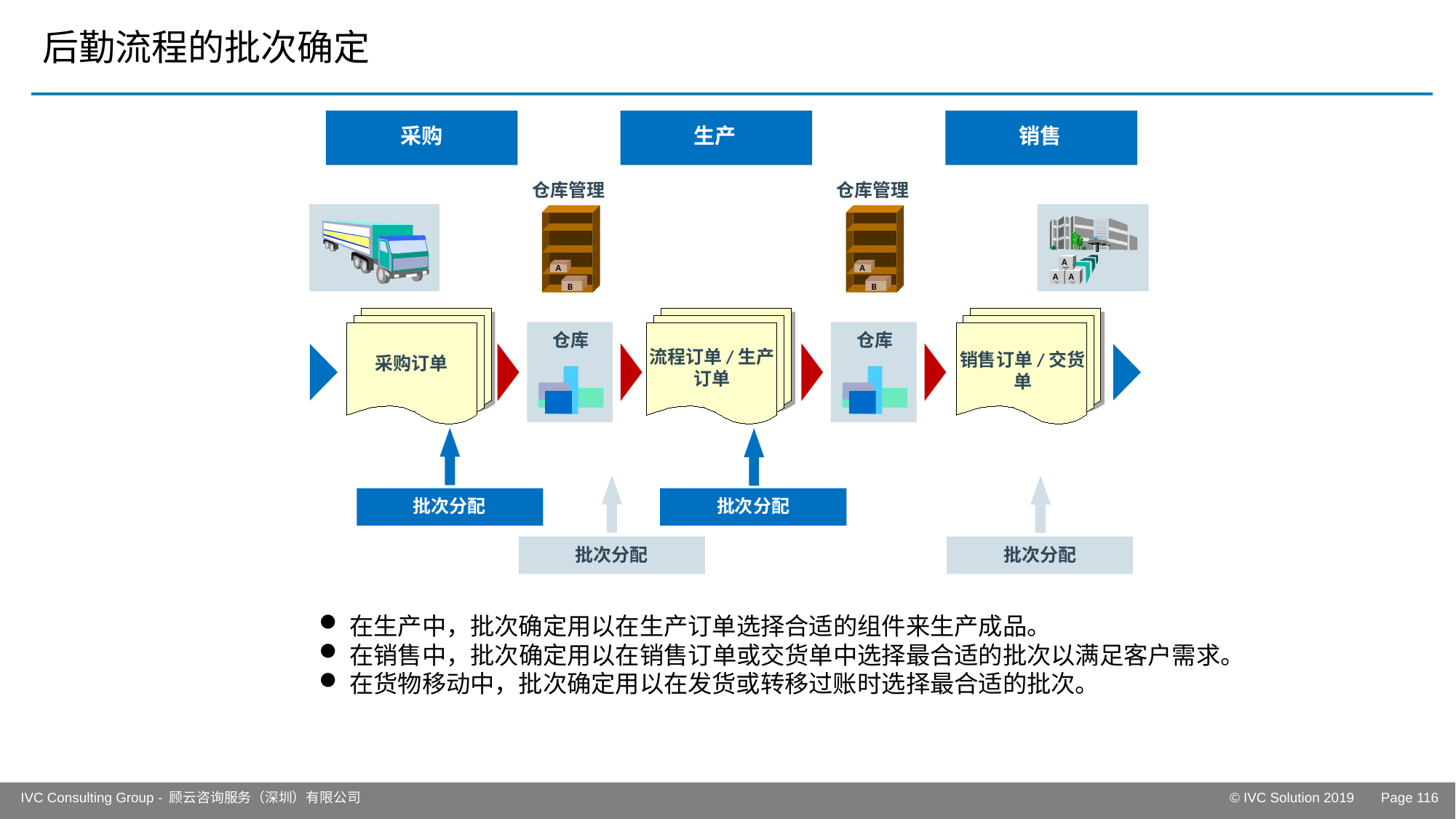

# 后勤流程的批次确定

采购
生产
销售

仓库管理
仓库管理

A

A
A

A
A

B
B

仓库
仓库

流程订单/生产订单
销售订单/交货单
采购订单

批次分配
批次分配

批次分配
批次分配
在生产中，批次确定用以在生产订单选择合适的组件来生产成品。
在销售中，批次确定用以在销售订单或交货单中选择最合适的批次以满足客户需求。
在货物移动中，批次确定用以在发货或转移过账时选择最合适的批次。